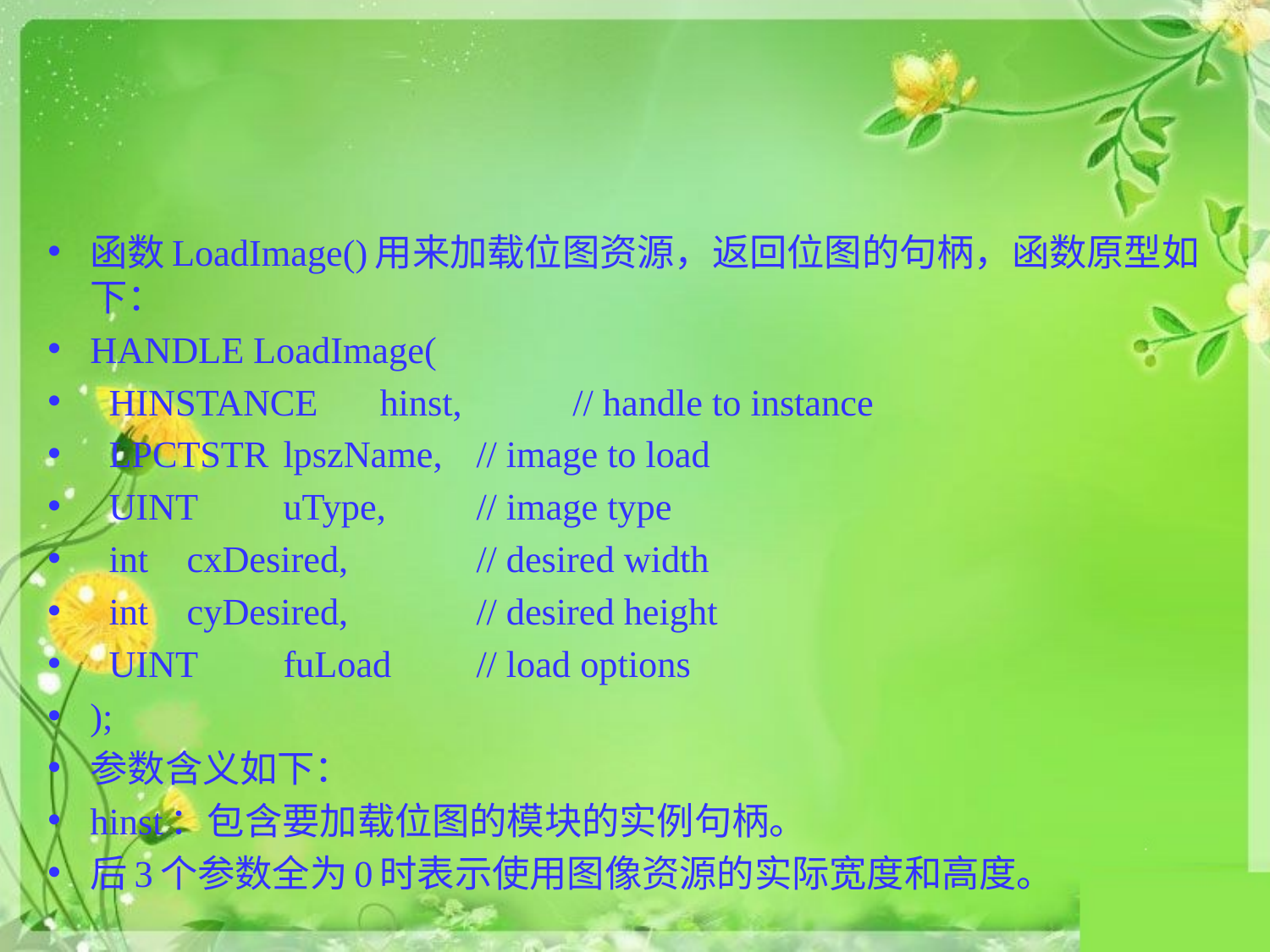

#
函数LoadImage()用来加载位图资源，返回位图的句柄，函数原型如下：
HANDLE LoadImage(
  HINSTANCE 	hinst,   		// handle to instance
  LPCTSTR 	lpszName,  	// image to load
  UINT 		uType,         	// image type
  int 			cxDesired,     	// desired width
  int 			cyDesired,     	// desired height
  UINT 		fuLoad        	// load options
);
参数含义如下：
hinst：包含要加载位图的模块的实例句柄。
后3个参数全为0时表示使用图像资源的实际宽度和高度。